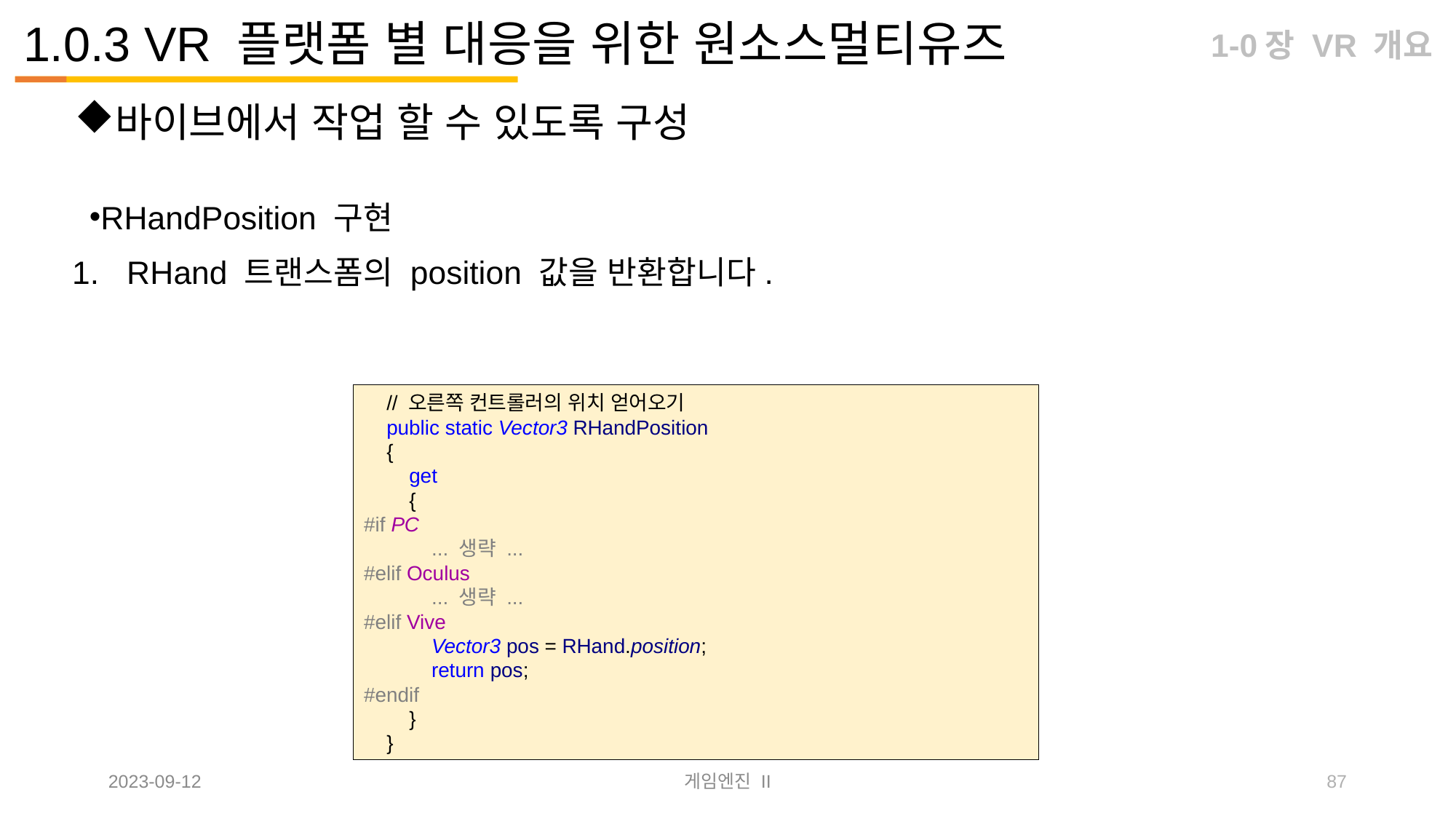

# 1.0.3 VR 플랫폼 별 대응을 위한 원소스멀티유즈
1-0장 VR 개요

바이브에서 작업 할 수 있도록 구성
RHandPosition 구현
RHand 트랜스폼의 position 값을 반환합니다.
    // 오른쪽 컨트롤러의 위치 얻어오기
    public static Vector3 RHandPosition
    {
        get
        {
#if PC
            ... 생략 ...
#elif Oculus
            ... 생략 ...
#elif Vive
            Vector3 pos = RHand.position;
            return pos;
#endif
        }
    }
2023-09-12
게임엔진 II
87